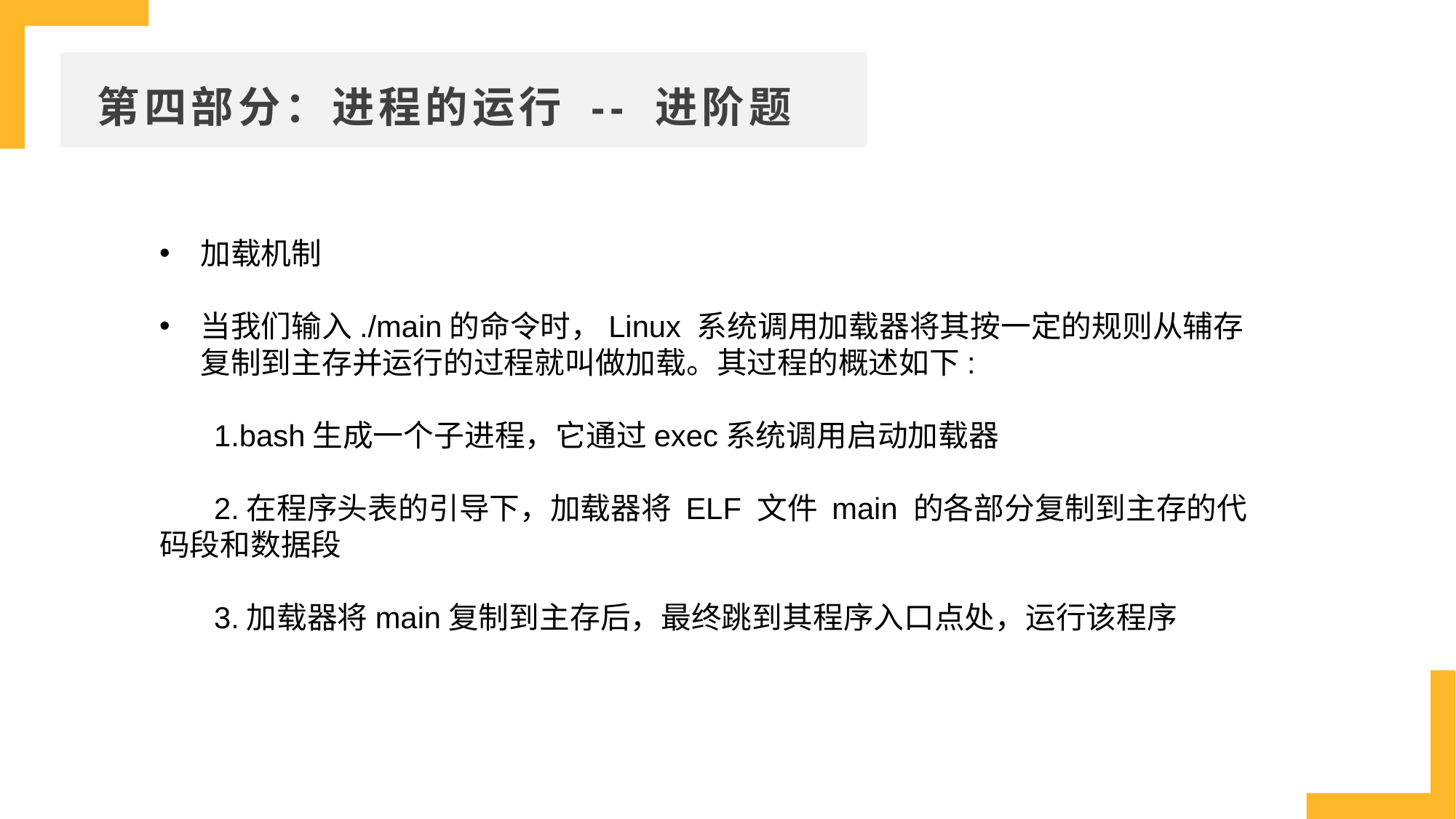

第四部分：进程的运行 -- 进阶题
加载机制

当我们输入./main的命令时，Linux 系统调用加载器将其按一定的规则从辅存复制到主存并运行的过程就叫做加载。其过程的概述如下:

1.bash生成一个子进程，它通过exec系统调用启动加载器

2.在程序头表的引导下，加载器将 ELF 文件 main 的各部分复制到主存的代码段和数据段

3.加载器将main复制到主存后，最终跳到其程序入口点处，运行该程序